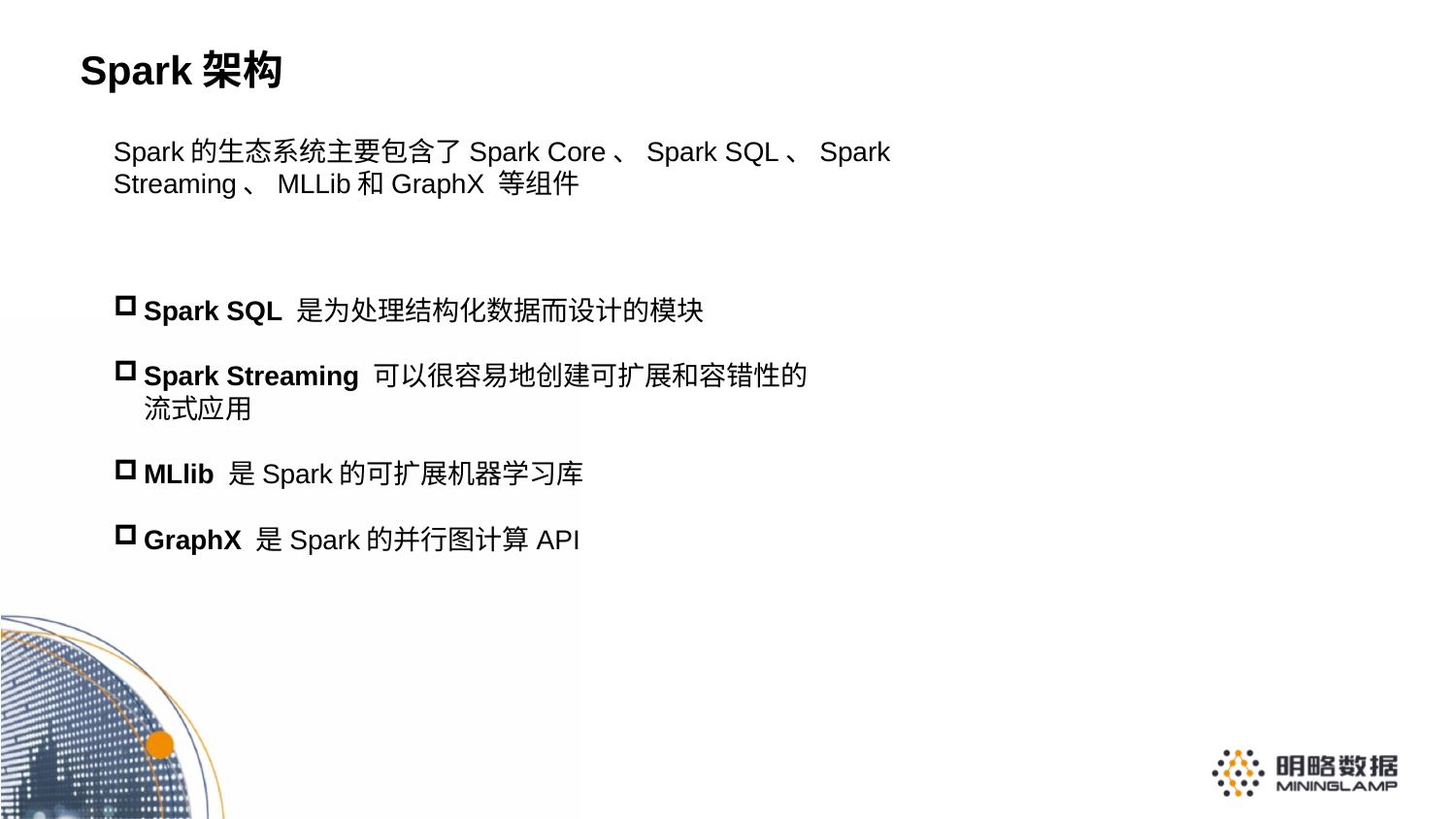

Spark架构
Spark的生态系统主要包含了Spark Core、Spark SQL、Spark Streaming、MLLib和GraphX 等组件

Spark SQL 是为处理结构化数据而设计的模块

Spark Streaming 可以很容易地创建可扩展和容错性的流式应用

MLlib 是Spark的可扩展机器学习库

GraphX 是Spark的并行图计算API
整体架构